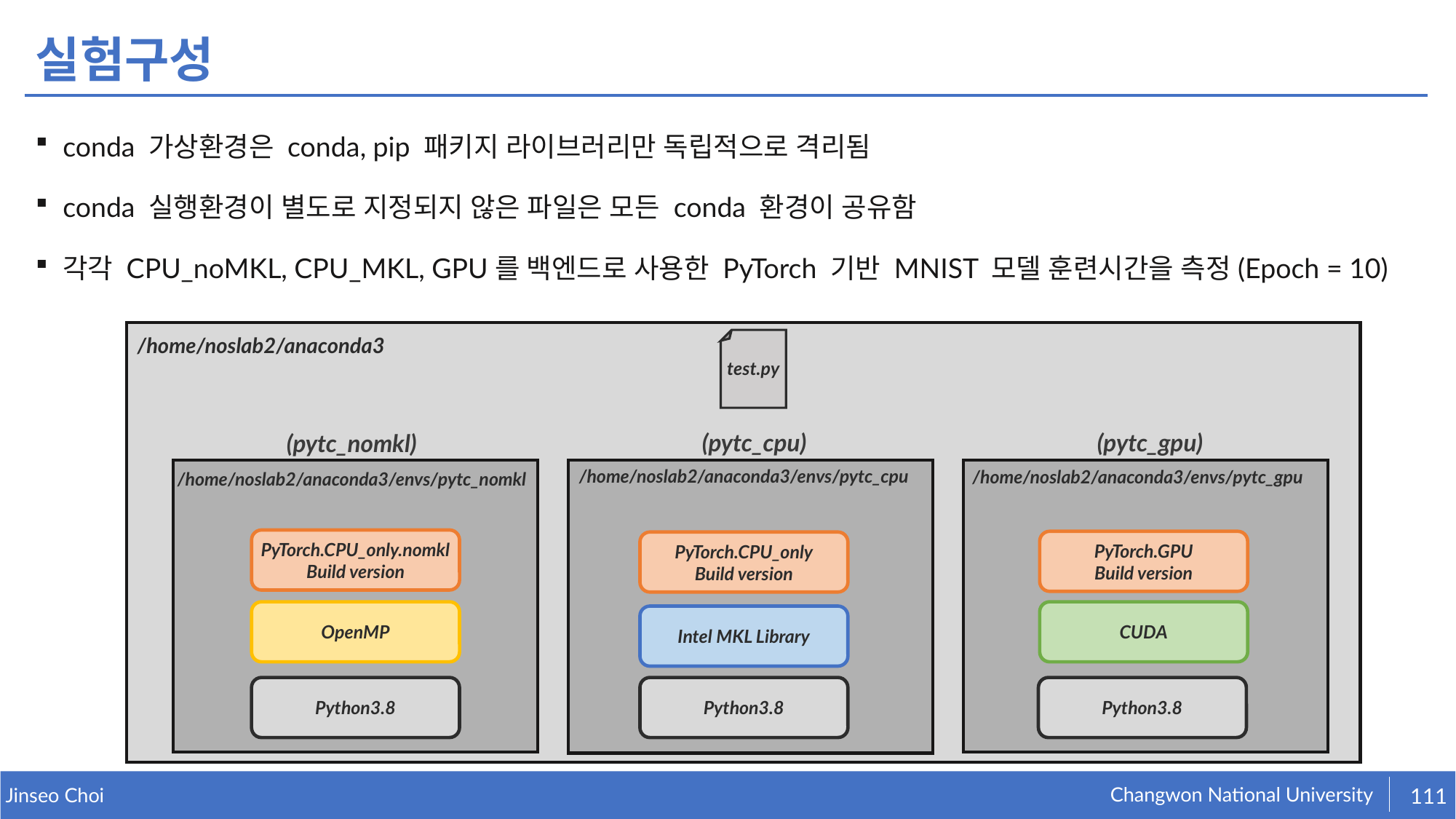

# 실험구성
conda 가상환경은 conda, pip 패키지 라이브러리만 독립적으로 격리됨
conda 실행환경이 별도로 지정되지 않은 파일은 모든 conda 환경이 공유함
각각 CPU_noMKL, CPU_MKL, GPU를 백엔드로 사용한 PyTorch 기반 MNIST 모델 훈련시간을 측정(Epoch = 10)

/home/noslab2/anaconda3

test.py
(pytc_gpu)
(pytc_cpu)
(pytc_nomkl)
/home/noslab2/anaconda3/envs/pytc_cpu

/home/noslab2/anaconda3/envs/pytc_gpu

/home/noslab2/anaconda3/envs/pytc_nomkl
PyTorch.CPU_only.nomkl
Build version
PyTorch.GPU
Build version
PyTorch.CPU_only
Build version
OpenMP
CUDA
Intel MKL Library
Python3.8
Python3.8
Python3.8
111